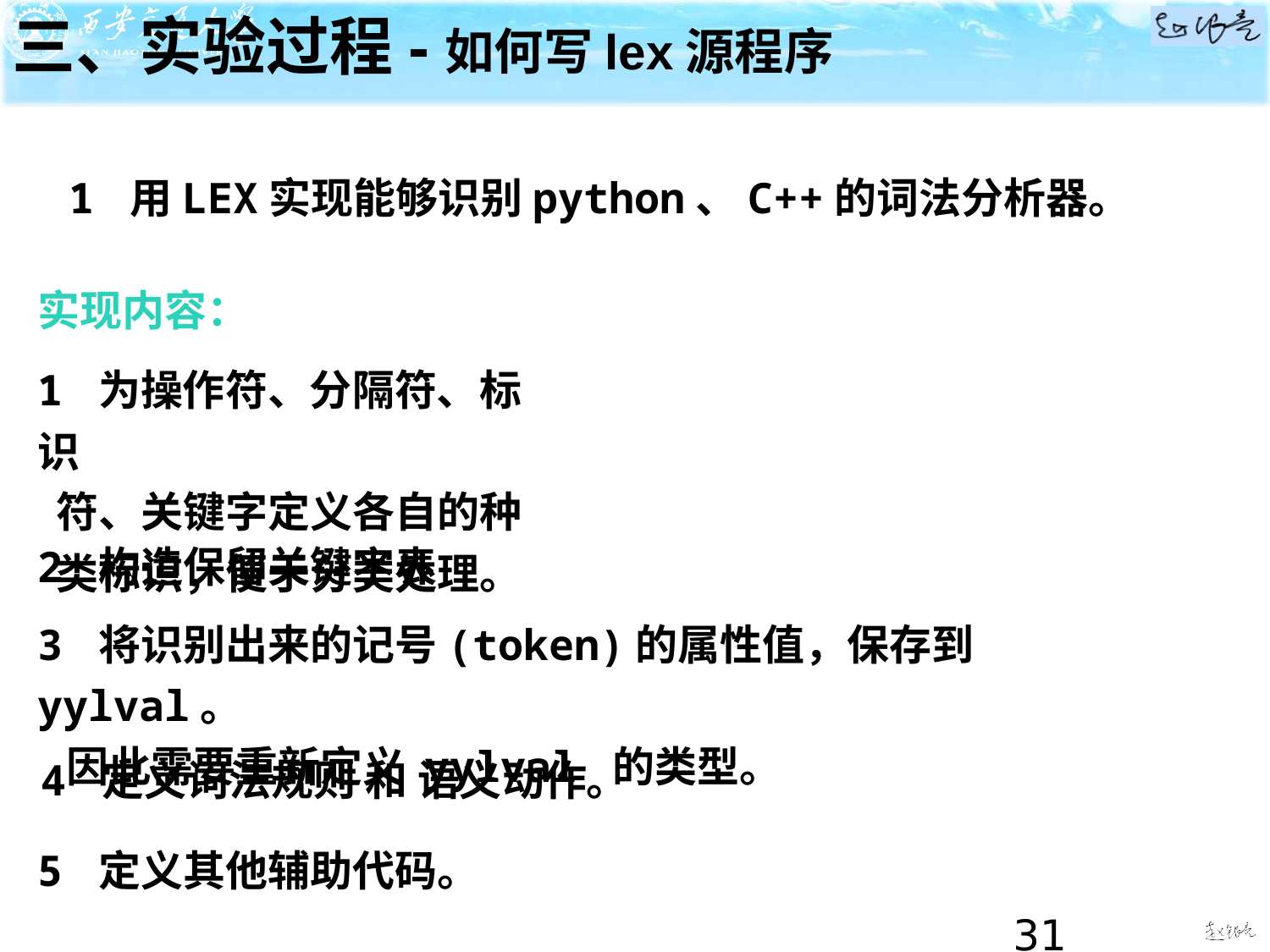

三、实验过程-如何写lex源程序
1 用LEX实现能够识别python、C++的词法分析器。
实现内容：
1 为操作符、分隔符、标识
  符、关键字定义各自的种
  类标识，便于分类处理。
2 构造保留关键字表
3 将识别出来的记号(token)的属性值，保存到yylval。
  因此需要重新定义 yylval 的类型。

 4 定义词法规则 和 语义动作。
5 定义其他辅助代码。
31